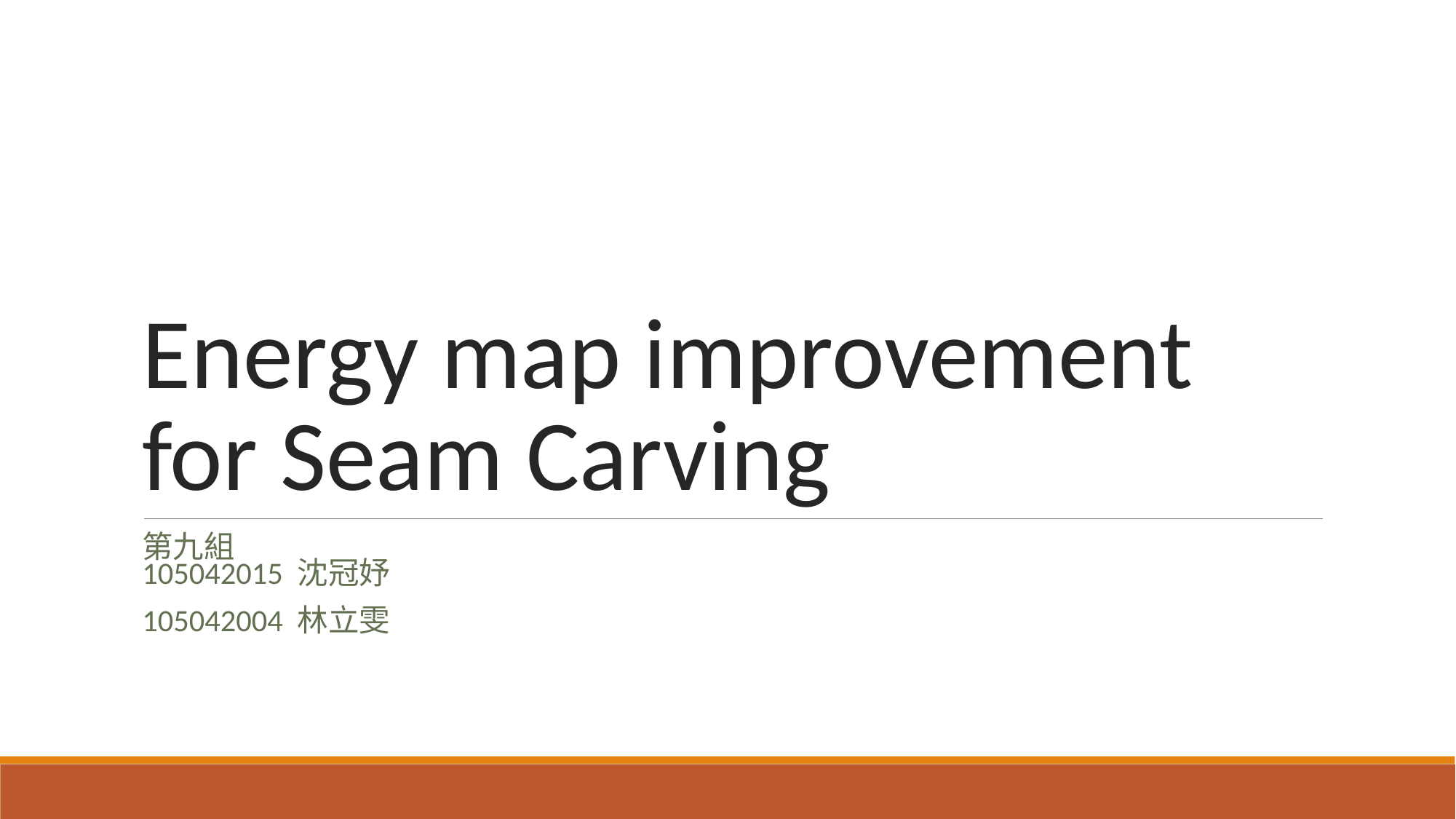

# Energy map improvement for Seam Carving
第九組
105042015 沈冠妤
105042004 林立雯